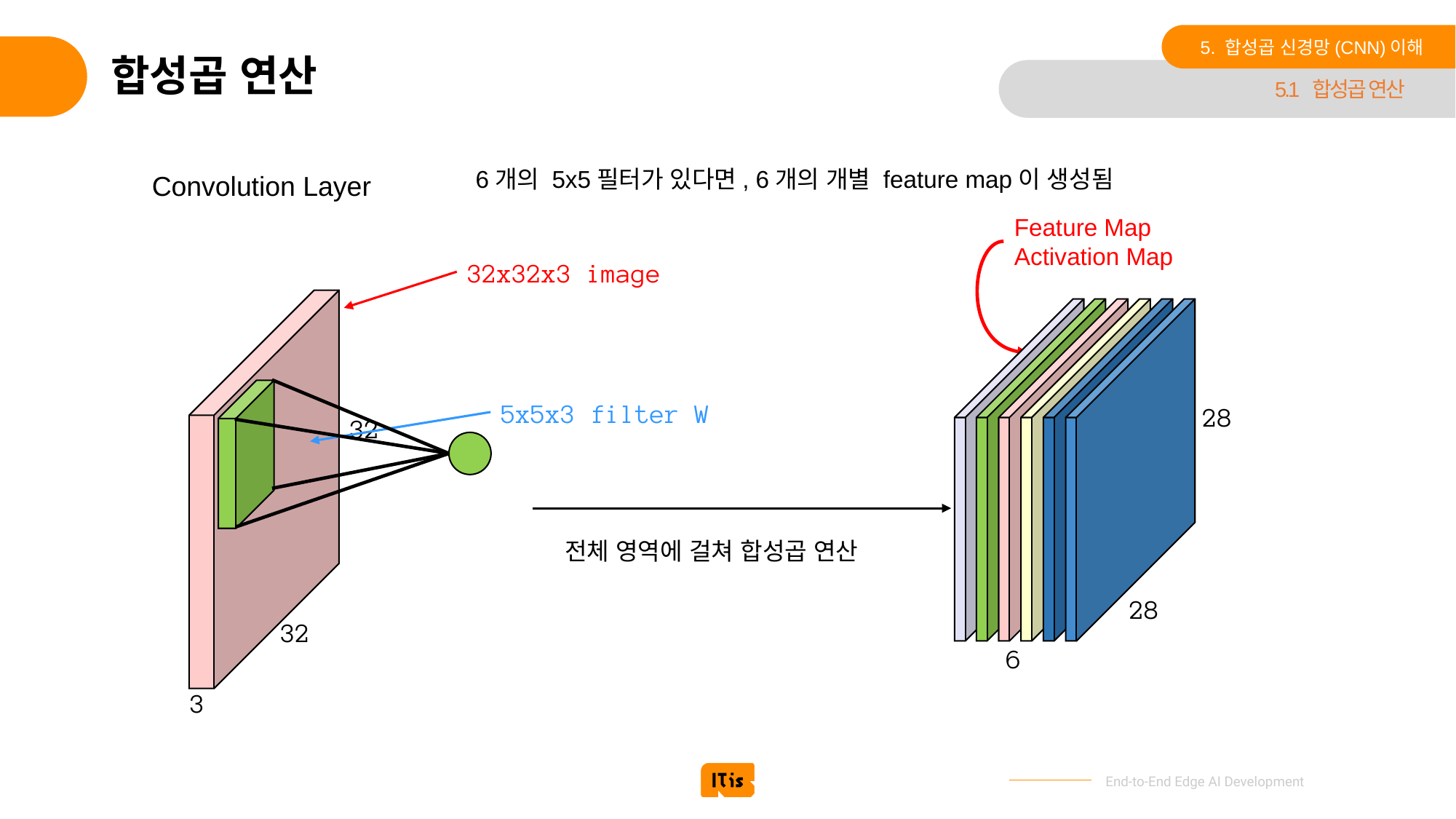

5. 합성곱 신경망(CNN)이해
# 합성곱 연산
5.1  합성곱 연산

6개의 5x5필터가 있다면, 6개의 개별 feature map이 생성됨
Convolution Layer
Feature Map
Activation Map
32x32x3 image

5x5x3 filter W
28
32
전체 영역에 걸쳐 합성곱 연산
28
32
6
3